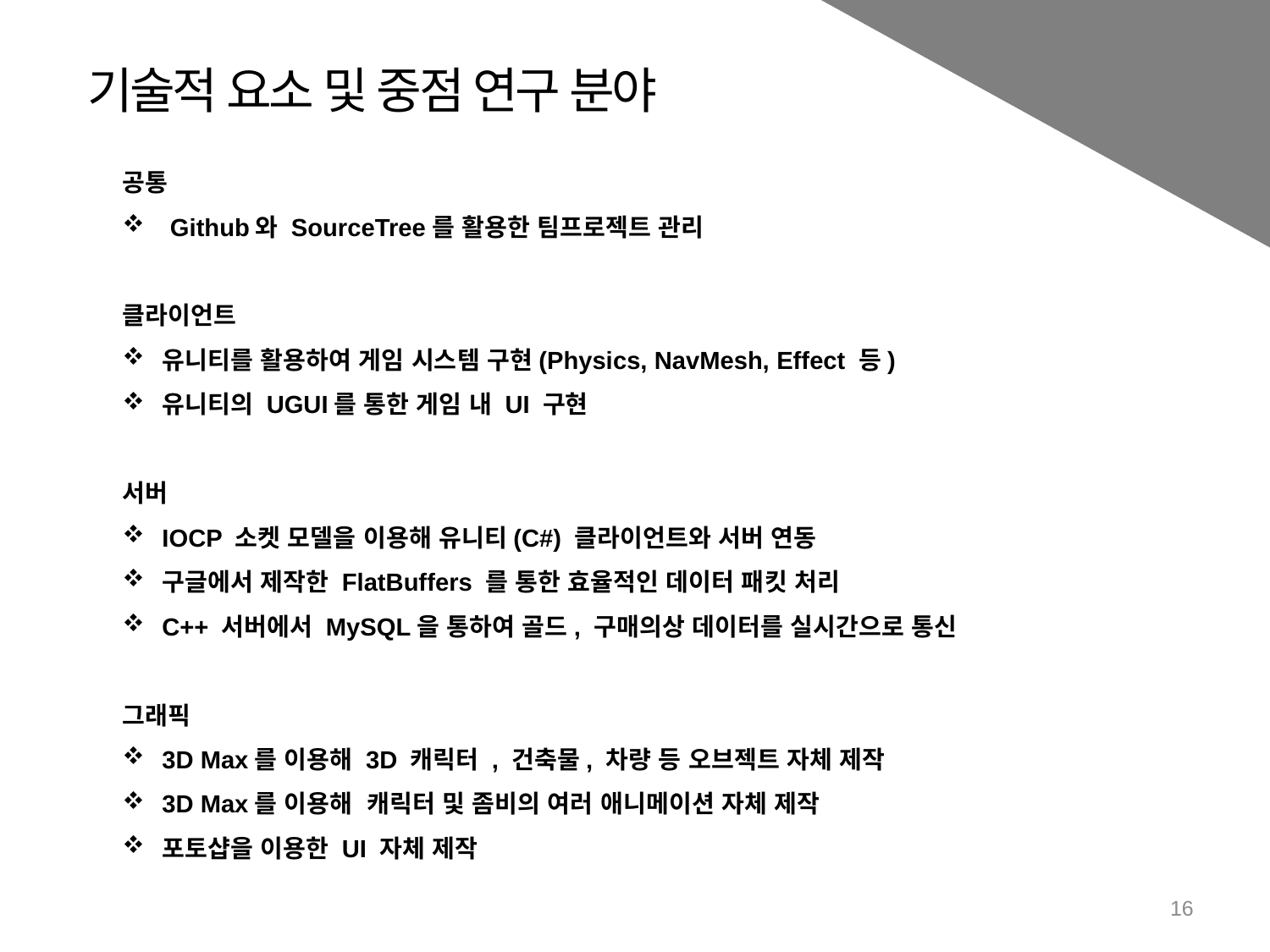

기술적 요소 및 중점 연구 분야
공통
Github와 SourceTree를 활용한 팀프로젝트 관리

클라이언트
유니티를 활용하여 게임 시스템 구현(Physics, NavMesh, Effect 등)
유니티의 UGUI를 통한 게임 내 UI 구현

서버
IOCP 소켓 모델을 이용해 유니티(C#) 클라이언트와 서버 연동
구글에서 제작한 FlatBuffers 를 통한 효율적인 데이터 패킷 처리
C++ 서버에서 MySQL을 통하여 골드, 구매의상 데이터를 실시간으로 통신

그래픽
3D Max를 이용해 3D 캐릭터 , 건축물, 차량 등 오브젝트 자체 제작
3D Max를 이용해  캐릭터 및 좀비의 여러 애니메이션 자체 제작
포토샵을 이용한 UI 자체 제작
16